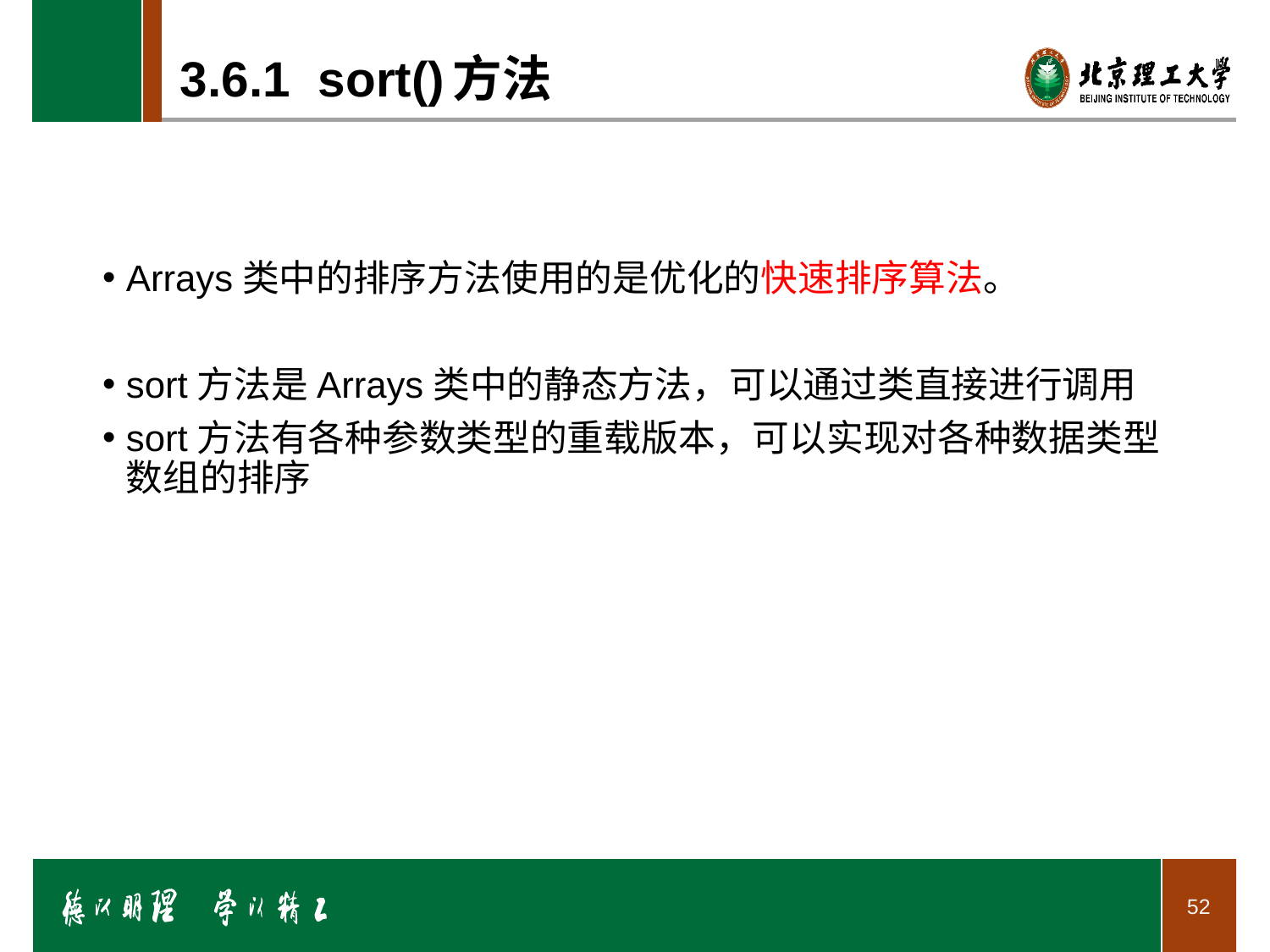

# 3.6.1  sort()方法
Arrays类中的排序方法使用的是优化的快速排序算法。

sort方法是Arrays类中的静态方法，可以通过类直接进行调用
sort方法有各种参数类型的重载版本，可以实现对各种数据类型数组的排序